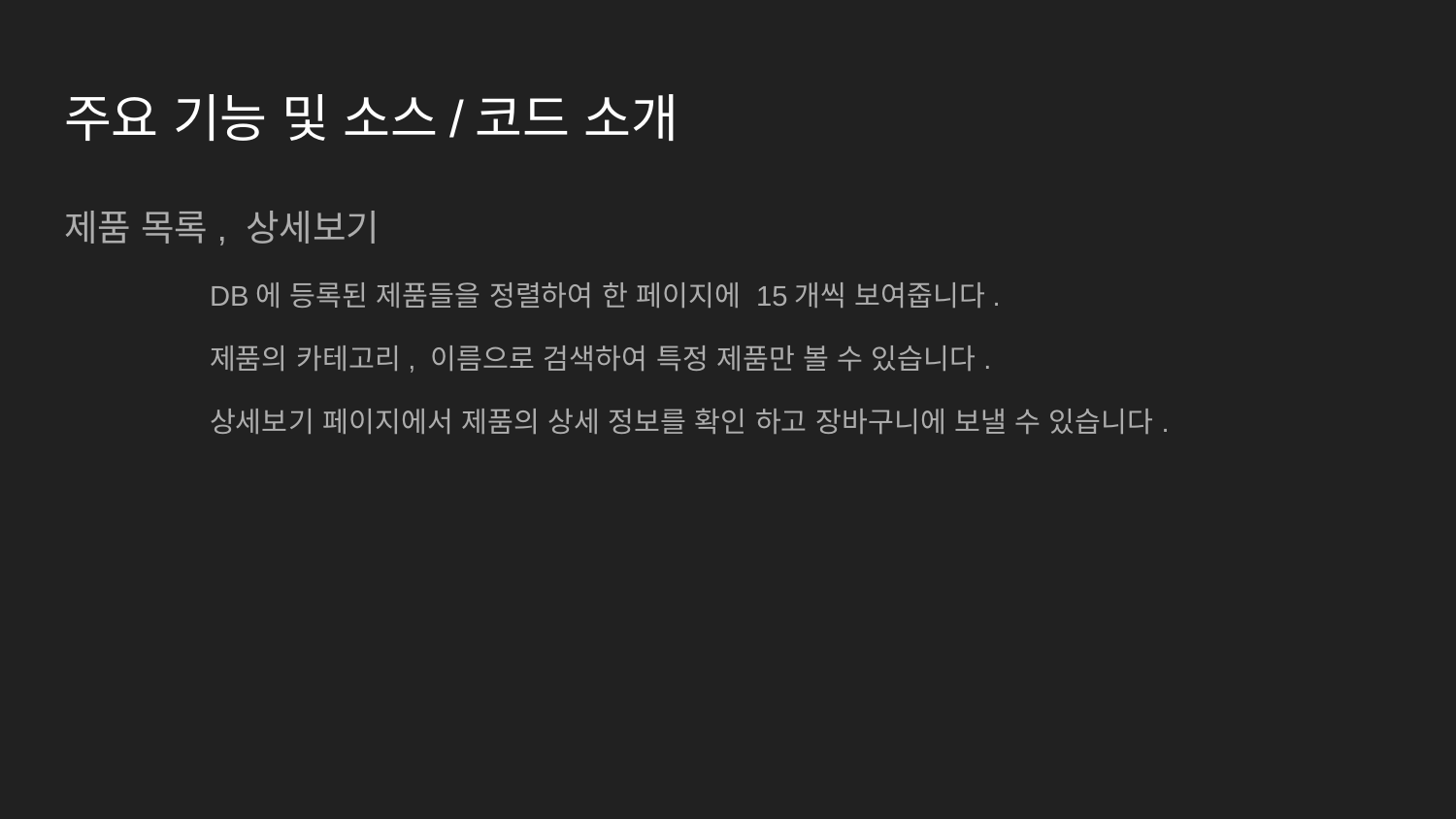

# 주요 기능 및 소스/코드 소개
제품 목록, 상세보기
	DB에 등록된 제품들을 정렬하여 한 페이지에 15개씩 보여줍니다.
	제품의 카테고리, 이름으로 검색하여 특정 제품만 볼 수 있습니다.
	상세보기 페이지에서 제품의 상세 정보를 확인 하고 장바구니에 보낼 수 있습니다.